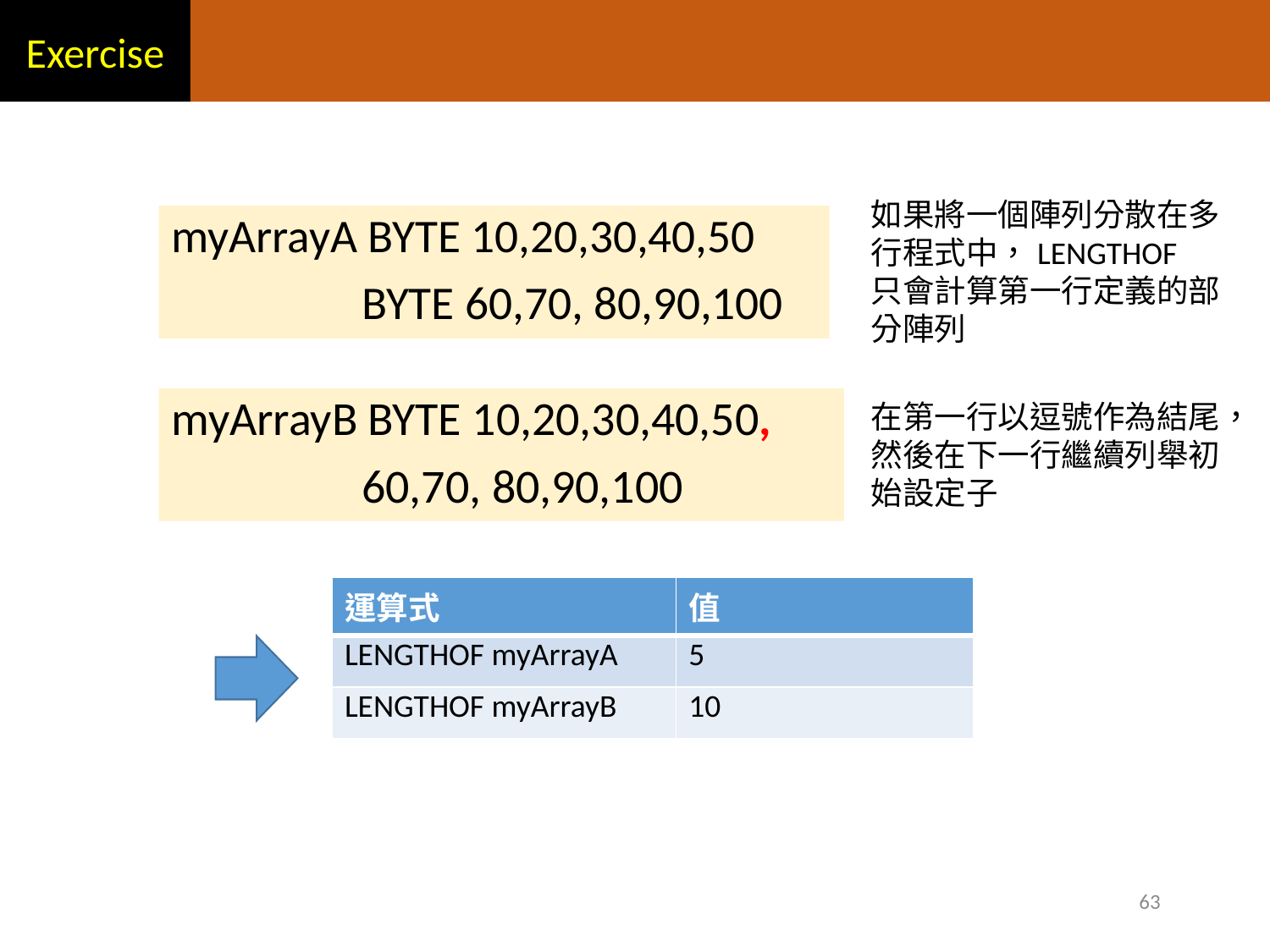

Exercise

如果將一個陣列分散在多行程式中，LENGTHOF 只會計算第一行定義的部分陣列
myArrayA BYTE 10,20,30,40,50
                  BYTE 60,70, 80,90,100
myArrayB BYTE 10,20,30,40,50,
                  60,70, 80,90,100
在第一行以逗號作為結尾，然後在下一行繼續列舉初始設定子
| 運算式 | 值 |
| --- | --- |
| LENGTHOF myArrayA | 5 |
| LENGTHOF myArrayB | 10 |

63